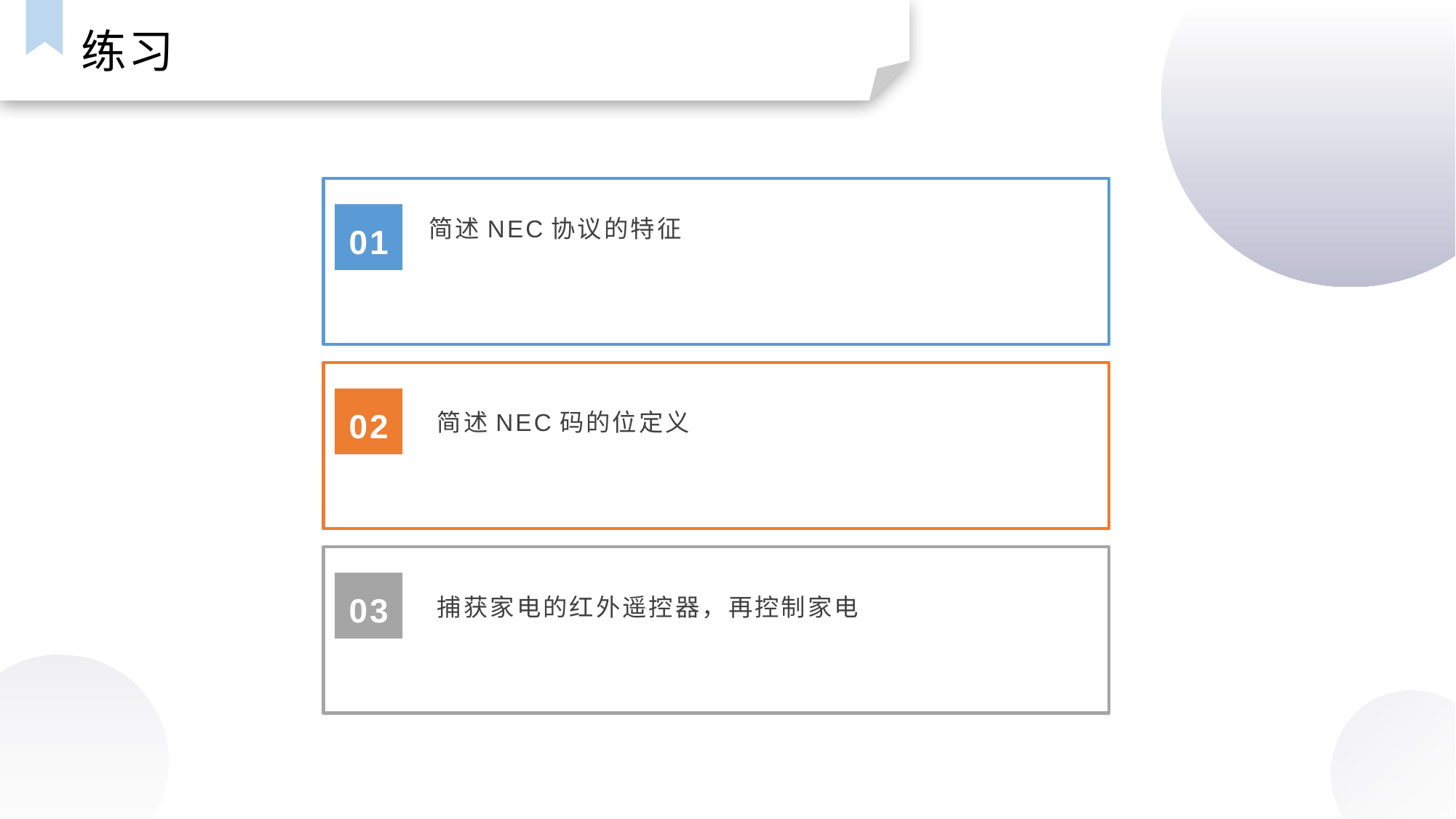

练习

简述NEC协议的特征

01

02
简述NEC码的位定义

03
捕获家电的红外遥控器，再控制家电